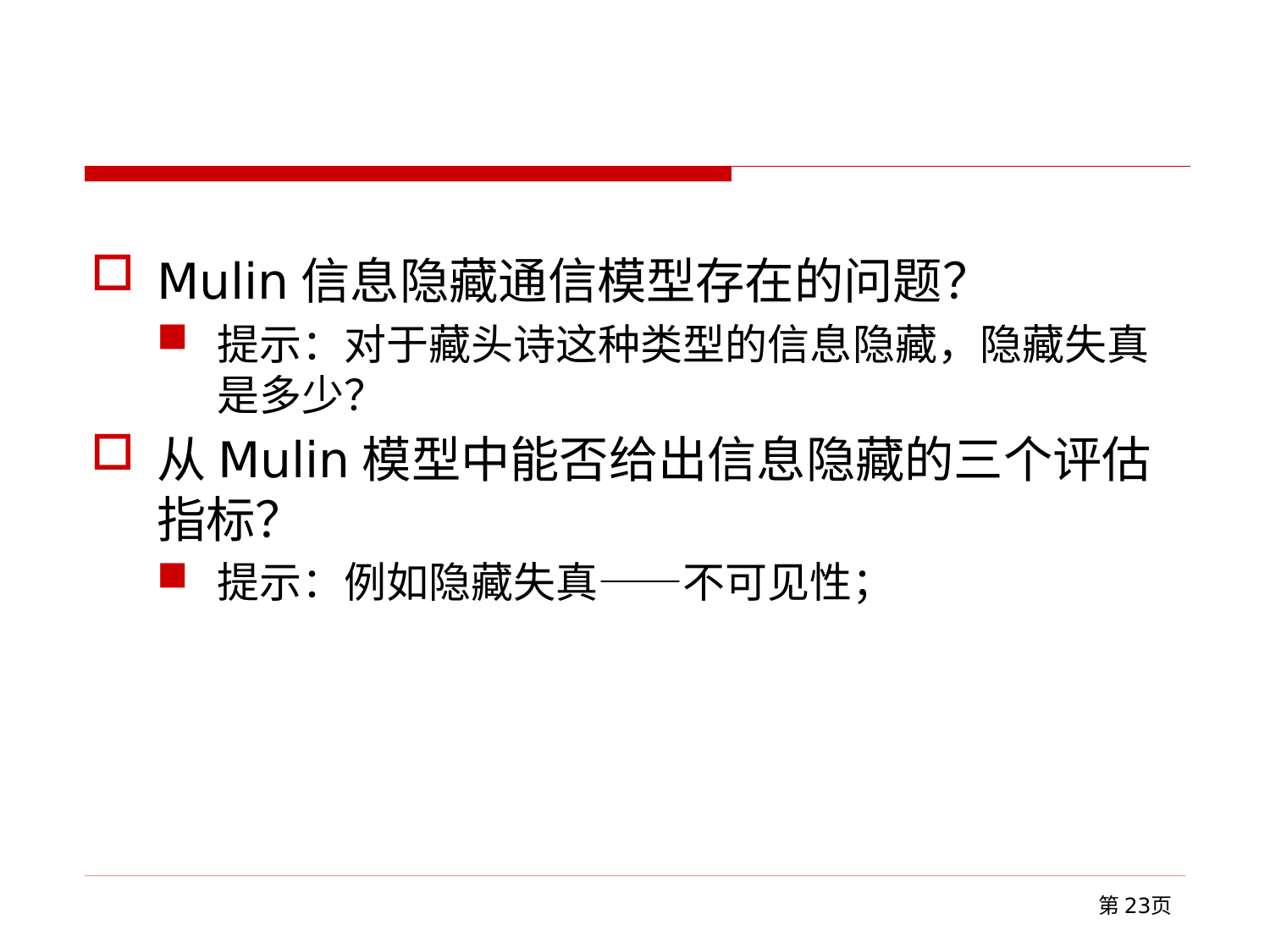

#
Mulin信息隐藏通信模型存在的问题？
提示：对于藏头诗这种类型的信息隐藏，隐藏失真是多少？
从Mulin模型中能否给出信息隐藏的三个评估指标？
提示：例如隐藏失真——不可见性；

第23页